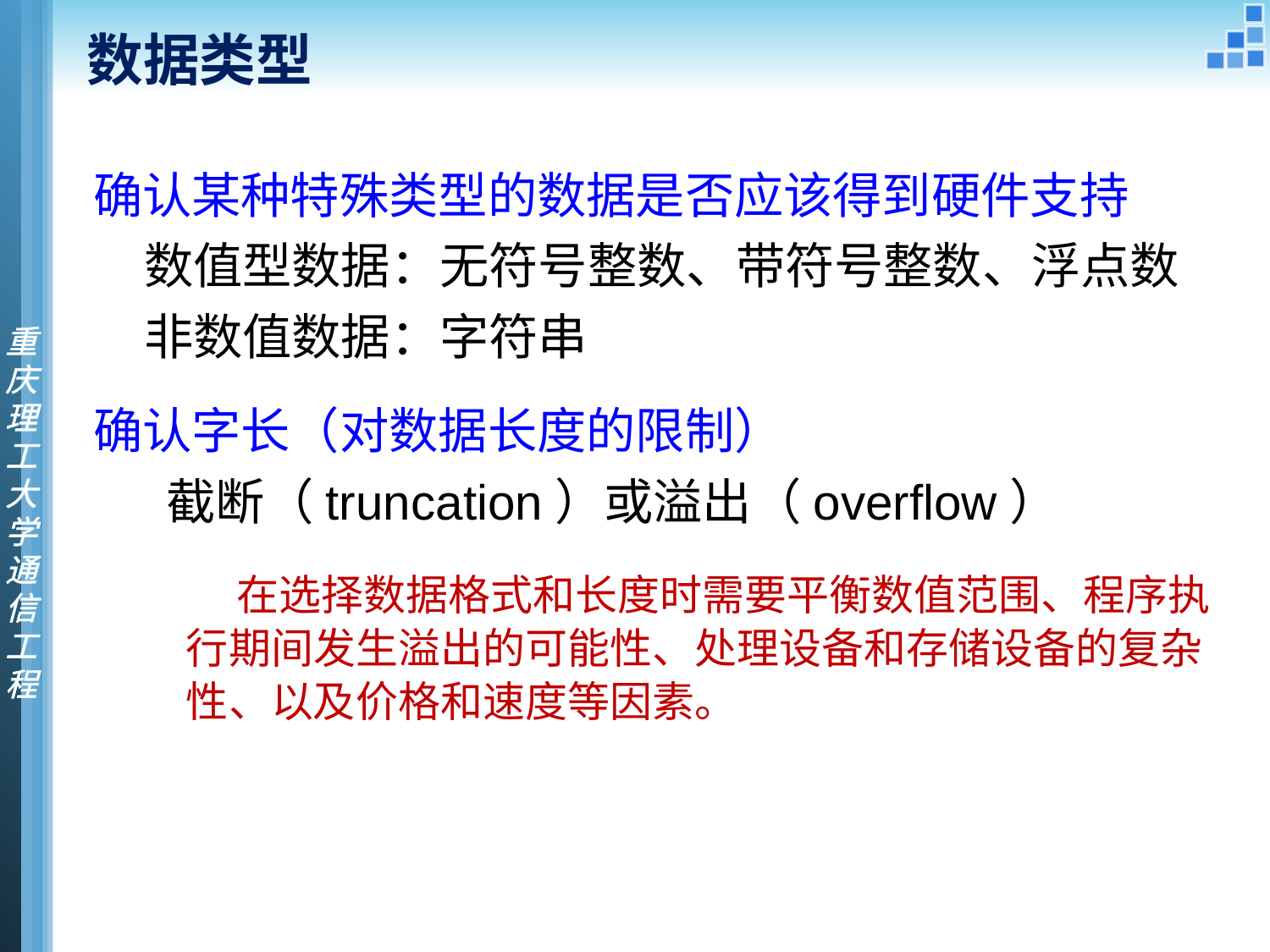

# 数据类型
确认某种特殊类型的数据是否应该得到硬件支持
   数值型数据：无符号整数、带符号整数、浮点数
   非数值数据：字符串
确认字长（对数据长度的限制）
     截断（truncation）或溢出（overflow）

              在选择数据格式和长度时需要平衡数值范围、程序执行期间发生溢出的可能性、处理设备和存储设备的复杂性、以及价格和速度等因素。